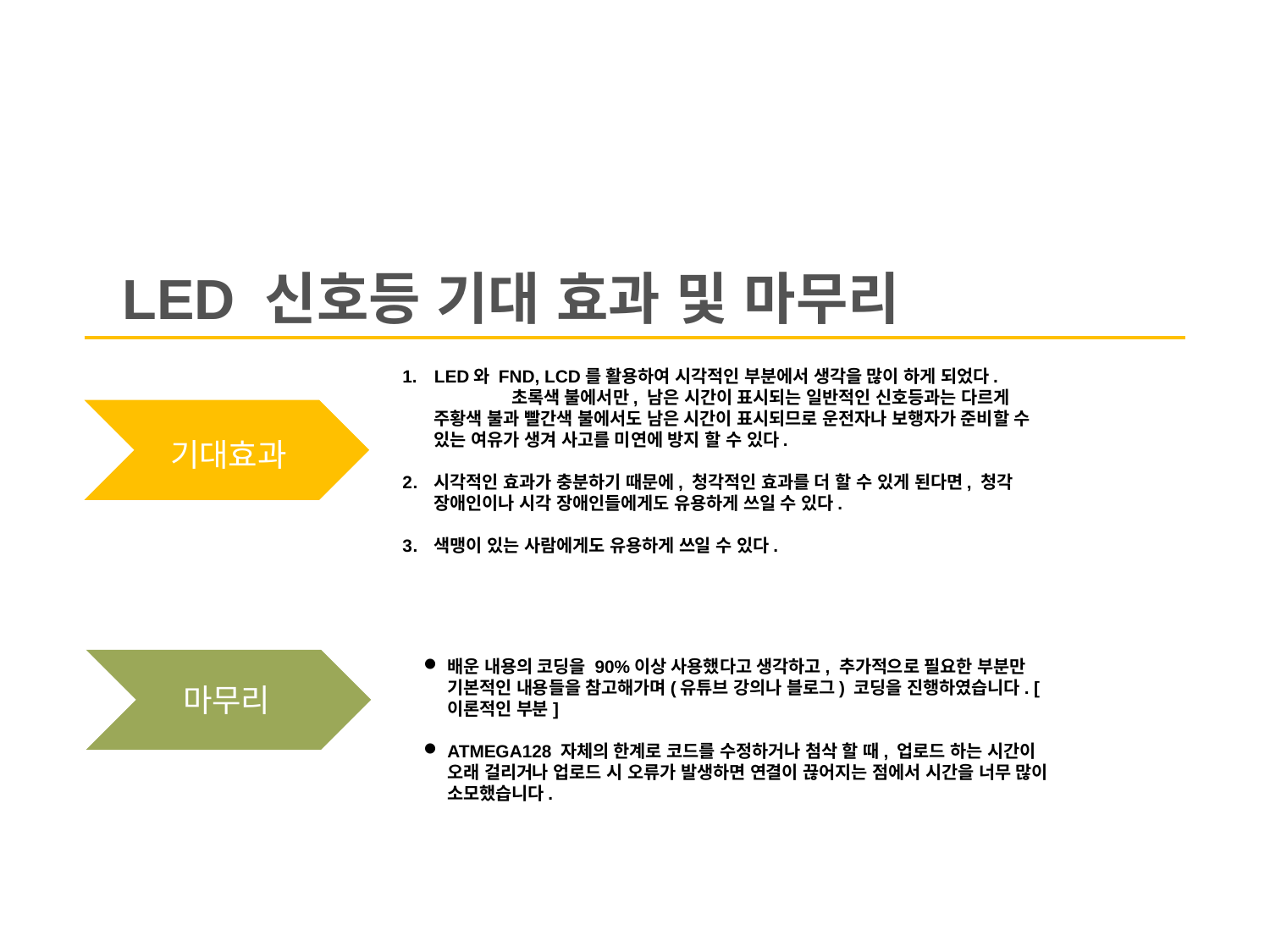

LED 신호등 기대 효과 및 마무리
LED와 FND, LCD를 활용하여 시각적인 부분에서 생각을 많이 하게 되었다.                         초록색 불에서만, 남은 시간이 표시되는 일반적인 신호등과는 다르게  주황색 불과 빨간색 불에서도 남은 시간이 표시되므로 운전자나 보행자가 준비할 수 있는 여유가 생겨 사고를 미연에 방지 할 수 있다.

시각적인 효과가 충분하기 때문에, 청각적인 효과를 더 할 수 있게 된다면, 청각 장애인이나 시각 장애인들에게도 유용하게 쓰일 수 있다.

색맹이 있는 사람에게도 유용하게 쓰일 수 있다.

기대효과
배운 내용의 코딩을 90%이상 사용했다고 생각하고, 추가적으로 필요한 부분만 기본적인 내용들을 참고해가며(유튜브 강의나 블로그) 코딩을 진행하였습니다. [이론적인 부분]

ATMEGA128 자체의 한계로 코드를 수정하거나 첨삭 할 때, 업로드 하는 시간이 오래 걸리거나 업로드 시 오류가 발생하면 연결이 끊어지는 점에서 시간을 너무 많이 소모했습니다.

마무리